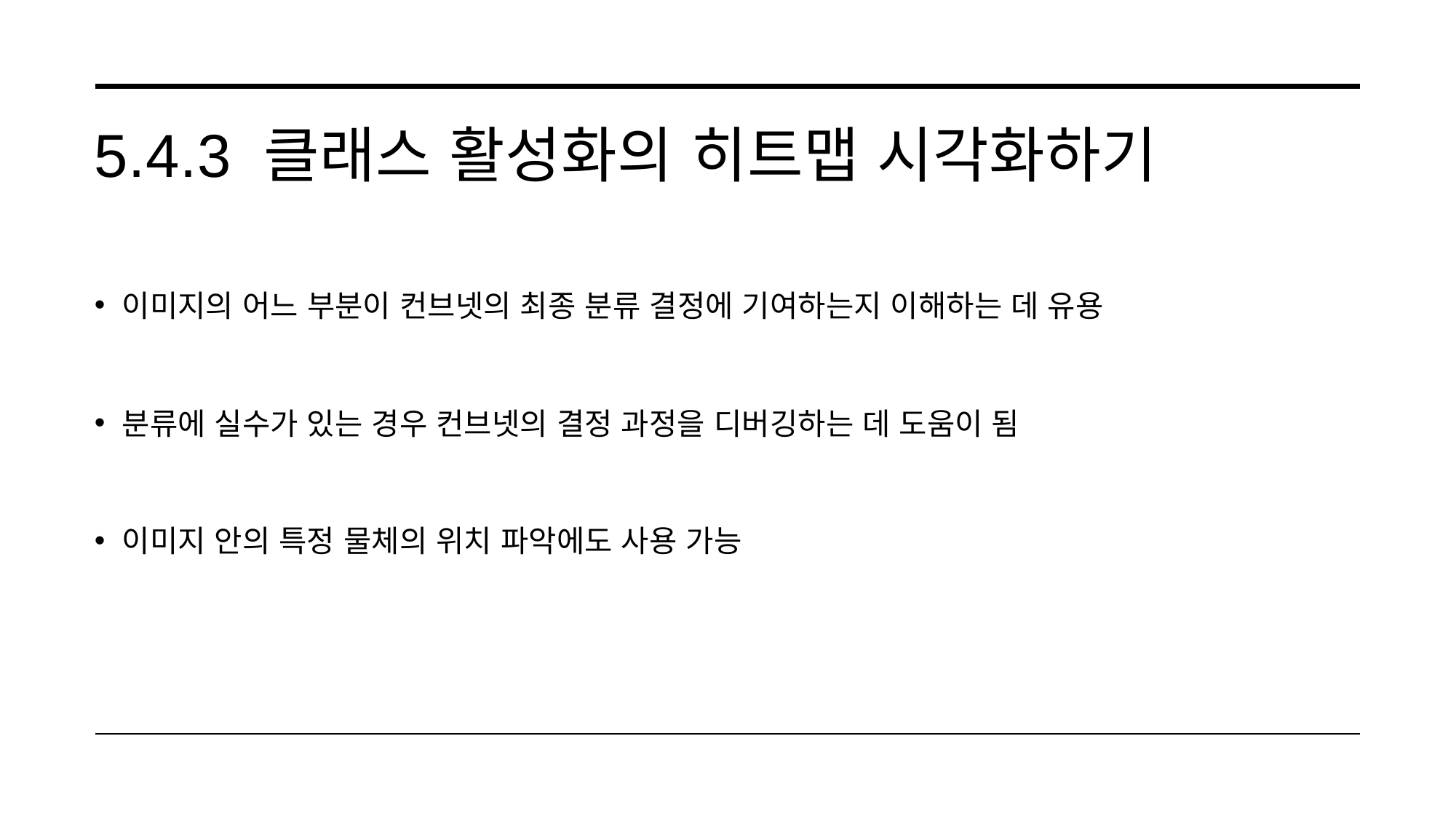

# 5.4.3 클래스 활성화의 히트맵 시각화하기
이미지의 어느 부분이 컨브넷의 최종 분류 결정에 기여하는지 이해하는 데 유용

분류에 실수가 있는 경우 컨브넷의 결정 과정을 디버깅하는 데 도움이 됨

이미지 안의 특정 물체의 위치 파악에도 사용 가능